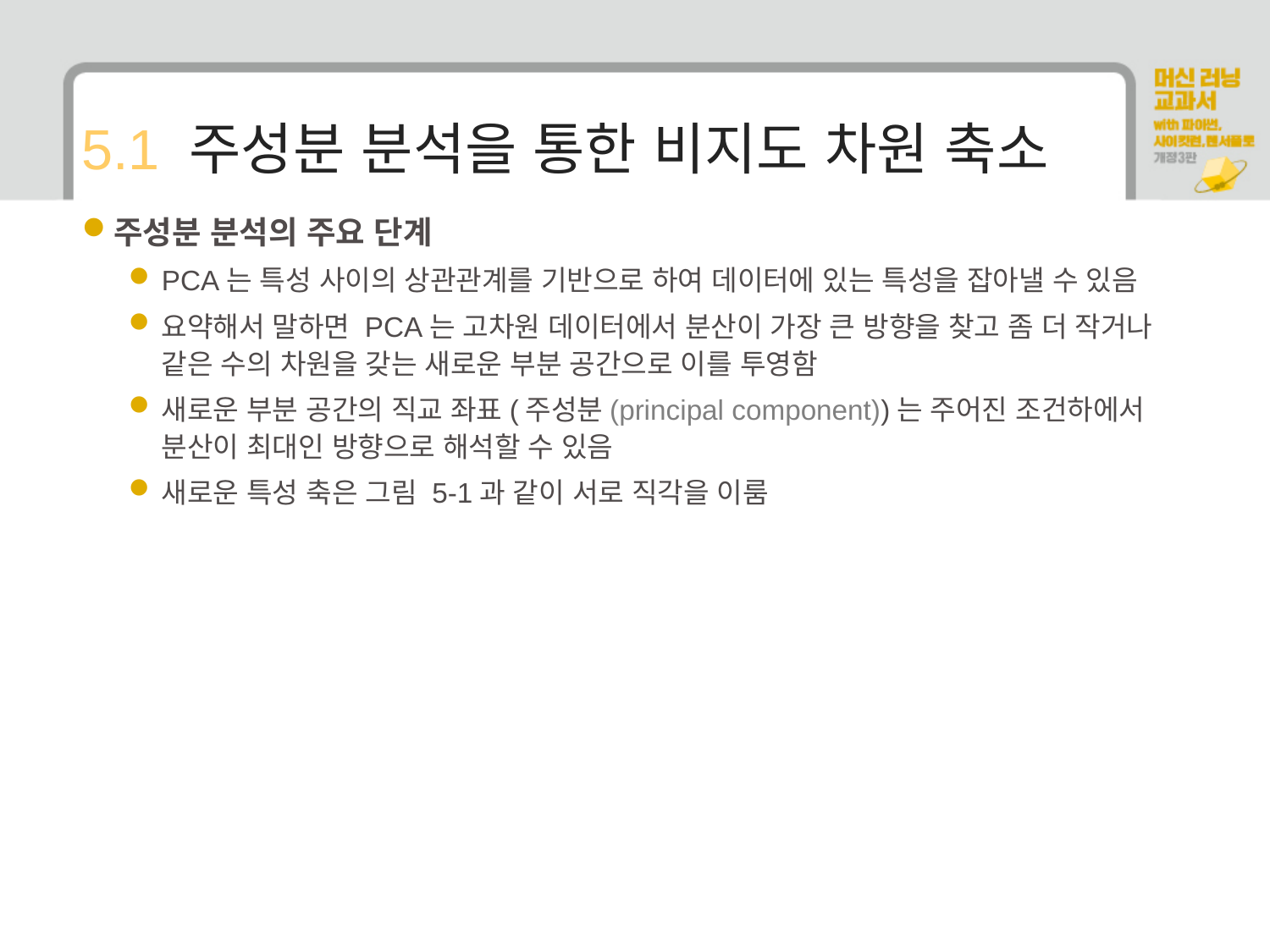

# 5.1 주성분 분석을 통한 비지도 차원 축소
주성분 분석의 주요 단계
PCA는 특성 사이의 상관관계를 기반으로 하여 데이터에 있는 특성을 잡아낼 수 있음
요약해서 말하면 PCA는 고차원 데이터에서 분산이 가장 큰 방향을 찾고 좀 더 작거나 같은 수의 차원을 갖는 새로운 부분 공간으로 이를 투영함
새로운 부분 공간의 직교 좌표(주성분(principal component))는 주어진 조건하에서 분산이 최대인 방향으로 해석할 수 있음
새로운 특성 축은 그림 5-1과 같이 서로 직각을 이룸